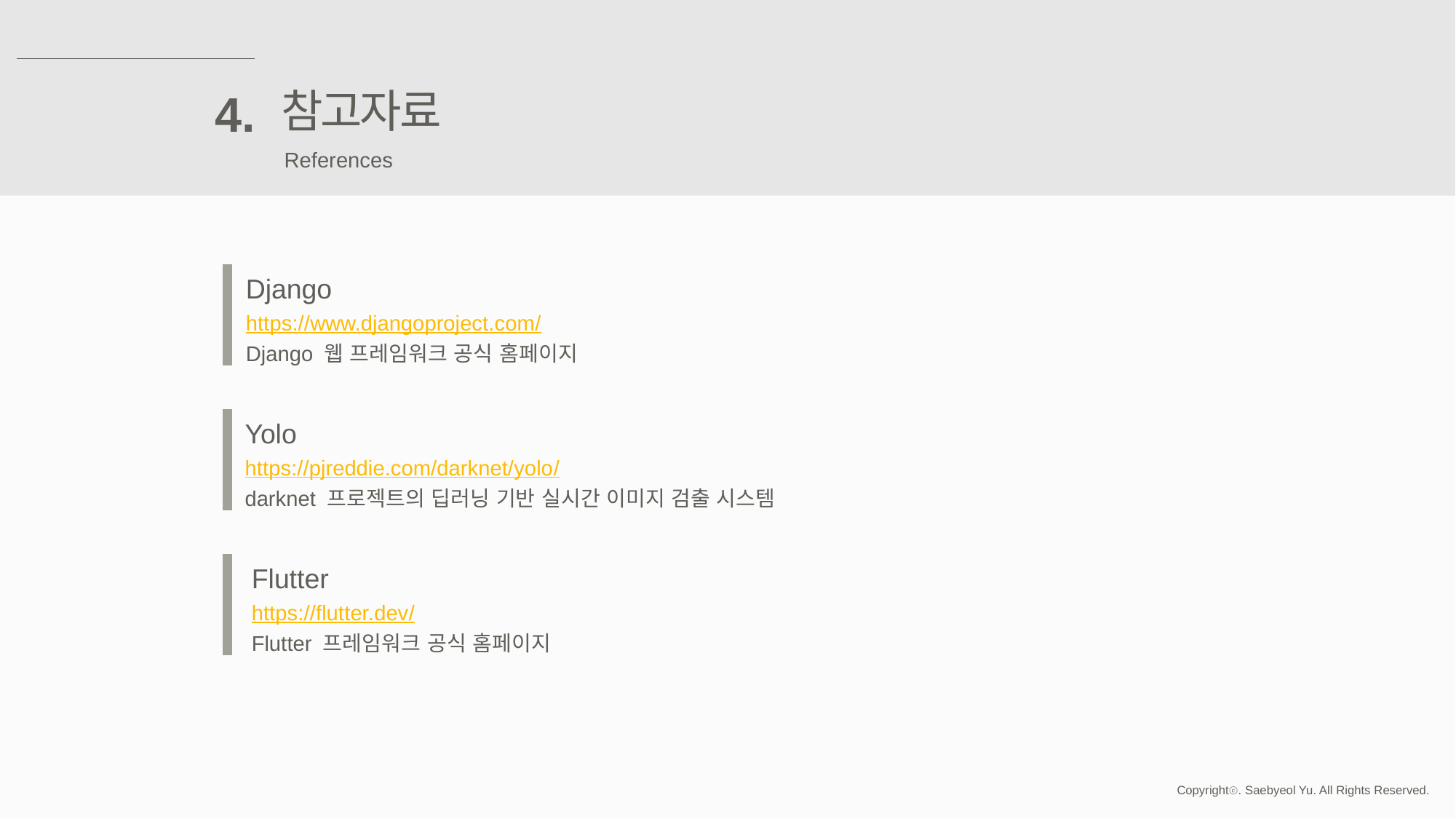

참고자료
4.
References
Django
https://www.djangoproject.com/
Django 웹 프레임워크 공식 홈페이지
Yolo
https://pjreddie.com/darknet/yolo/
darknet 프로젝트의 딥러닝 기반 실시간 이미지 검출 시스템
Flutter
https://flutter.dev/
Flutter 프레임워크 공식 홈페이지